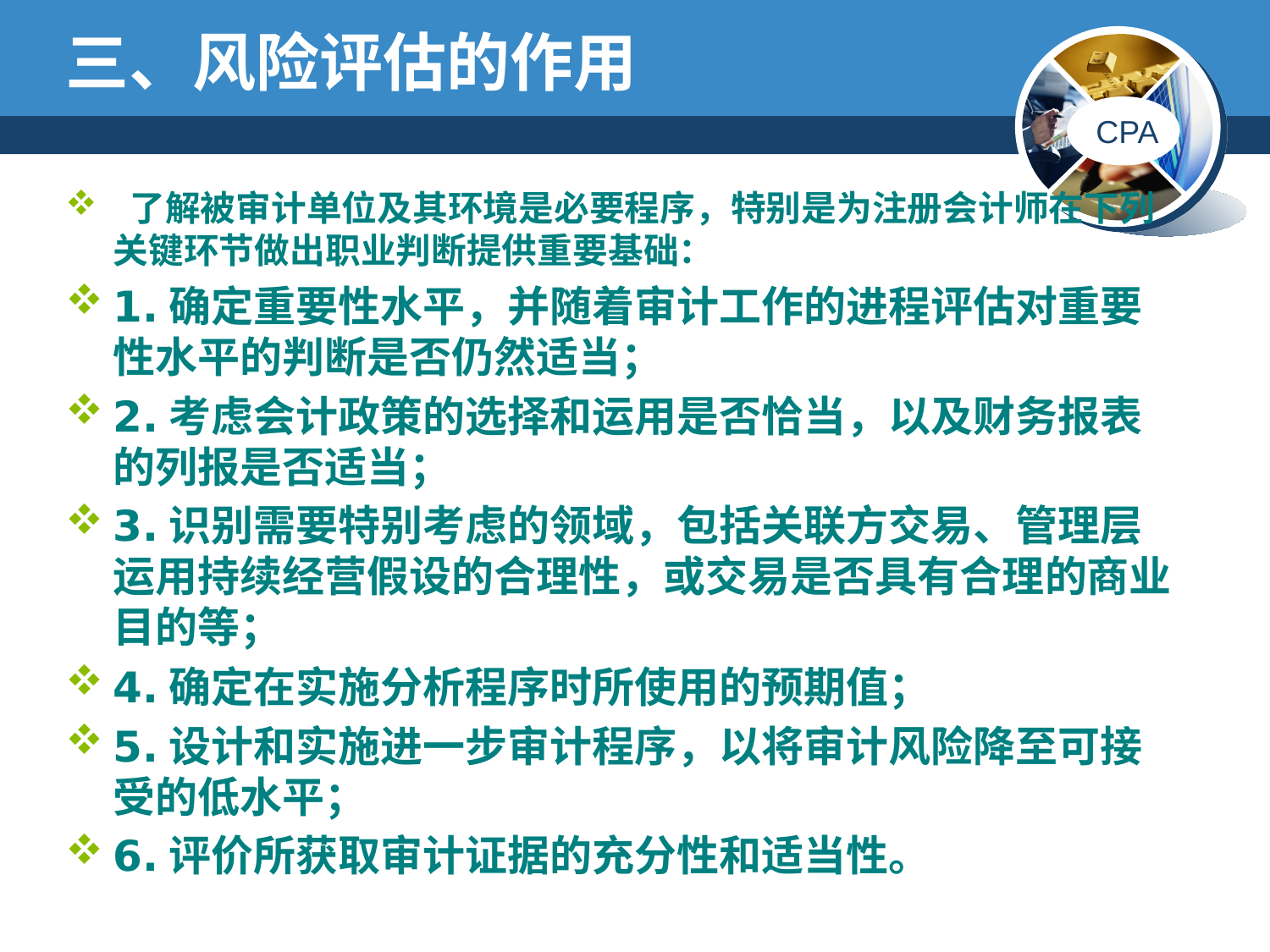

# 三、风险评估的作用
 了解被审计单位及其环境是必要程序，特别是为注册会计师在下列关键环节做出职业判断提供重要基础：
1.确定重要性水平，并随着审计工作的进程评估对重要性水平的判断是否仍然适当；
2.考虑会计政策的选择和运用是否恰当，以及财务报表的列报是否适当；
3.识别需要特别考虑的领域，包括关联方交易、管理层运用持续经营假设的合理性，或交易是否具有合理的商业目的等；
4.确定在实施分析程序时所使用的预期值；
5.设计和实施进一步审计程序，以将审计风险降至可接受的低水平；
6.评价所获取审计证据的充分性和适当性。